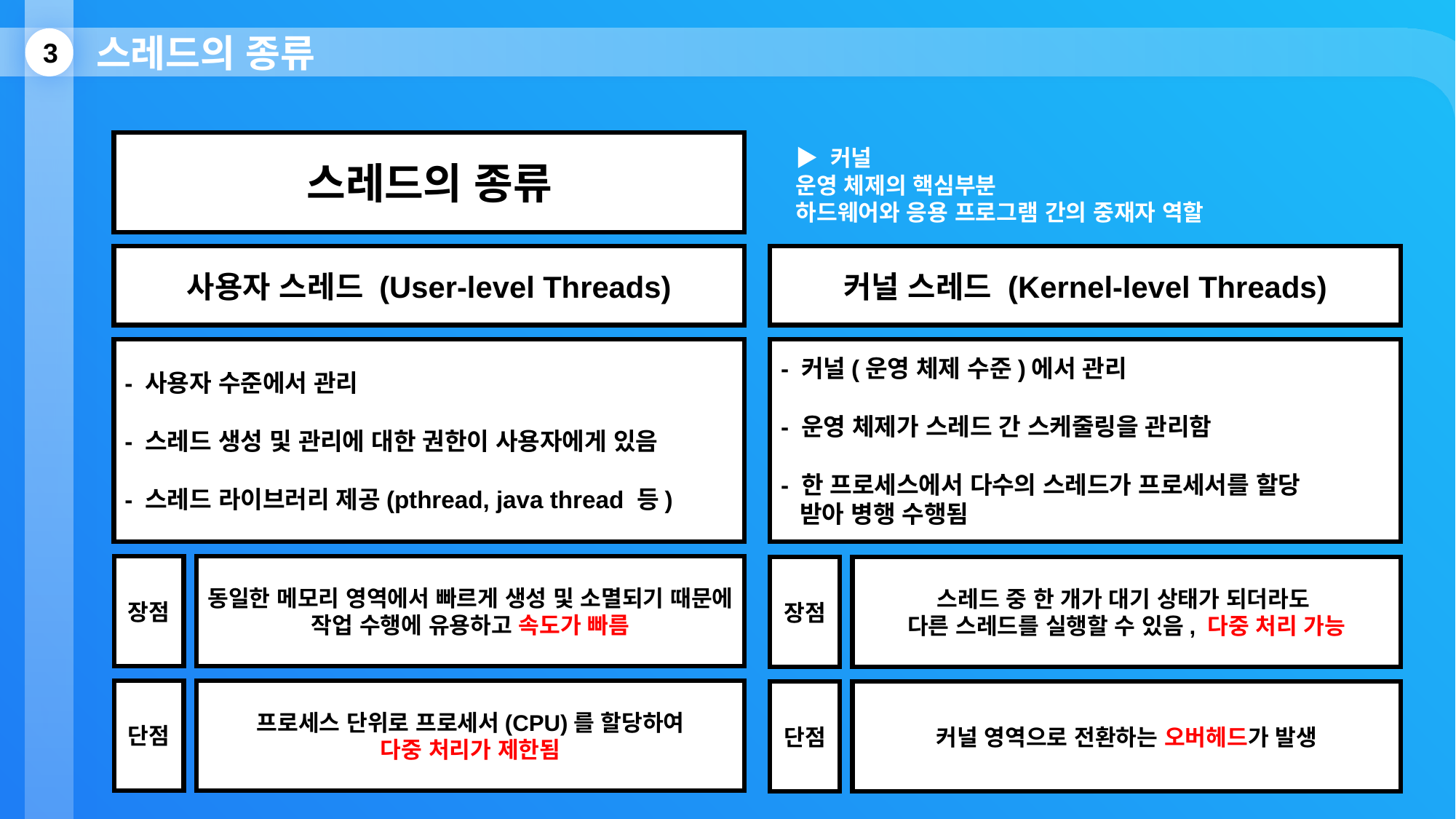

스레드의 종류

3
스레드의 종류
▶ 커널
운영 체제의 핵심부분
하드웨어와 응용 프로그램 간의 중재자 역할
커널 스레드 (Kernel-level Threads)
사용자 스레드 (User-level Threads)
- 사용자 수준에서 관리

- 스레드 생성 및 관리에 대한 권한이 사용자에게 있음

- 스레드 라이브러리 제공(pthread, java thread 등)
- 커널(운영 체제 수준)에서 관리

- 운영 체제가 스레드 간 스케줄링을 관리함

- 한 프로세스에서 다수의 스레드가 프로세서를 할당
  받아 병행 수행됨
장점
동일한 메모리 영역에서 빠르게 생성 및 소멸되기 때문에 작업 수행에 유용하고 속도가 빠름
장점
스레드 중 한 개가 대기 상태가 되더라도
다른 스레드를 실행할 수 있음, 다중 처리 가능
단점
프로세스 단위로 프로세서(CPU)를 할당하여
다중 처리가 제한됨
단점
커널 영역으로 전환하는 오버헤드가 발생